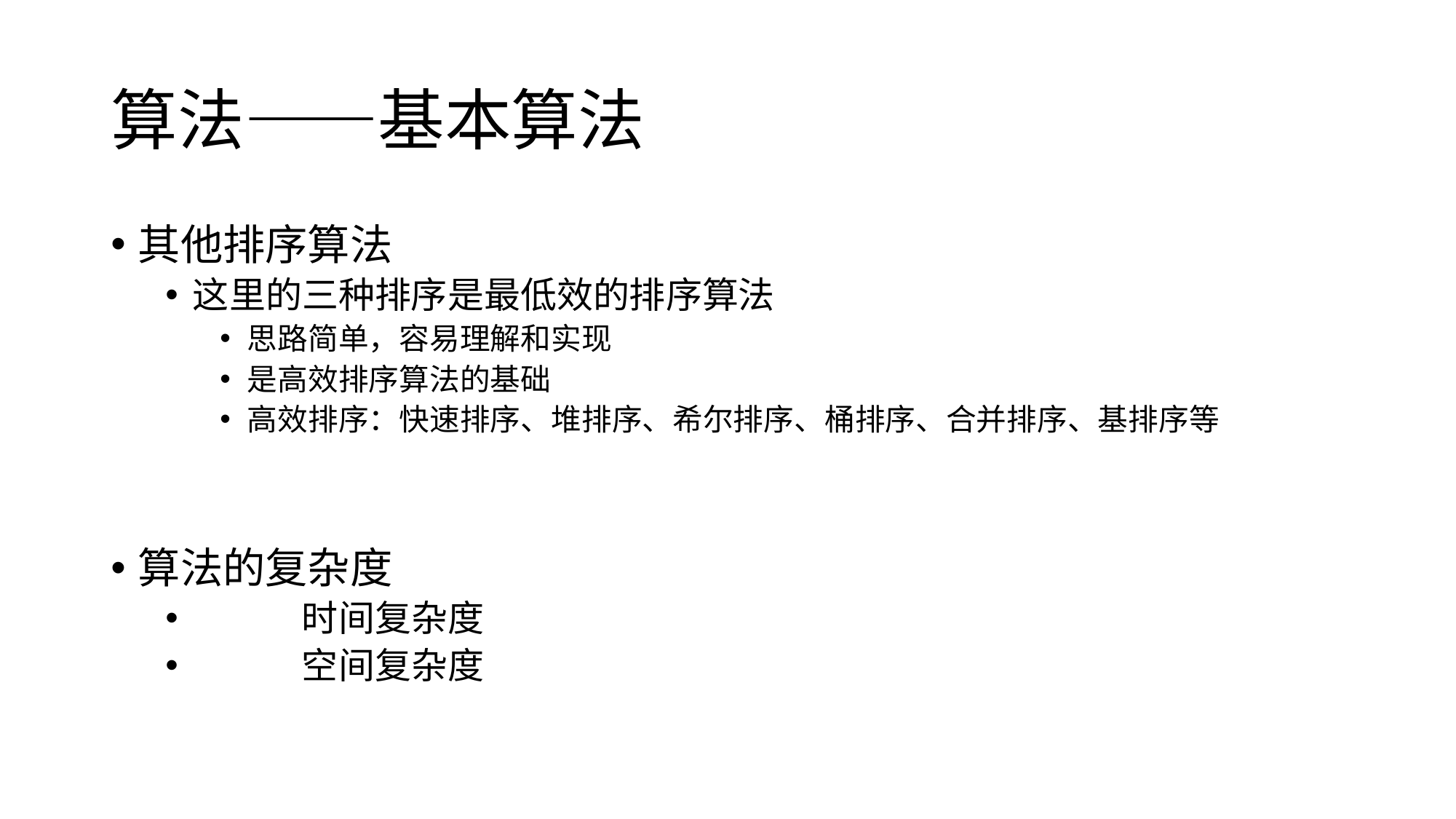

# 算法——基本算法
其他排序算法
这里的三种排序是最低效的排序算法
思路简单，容易理解和实现
是高效排序算法的基础
高效排序：快速排序、堆排序、希尔排序、桶排序、合并排序、基排序等

算法的复杂度
	时间复杂度
	空间复杂度